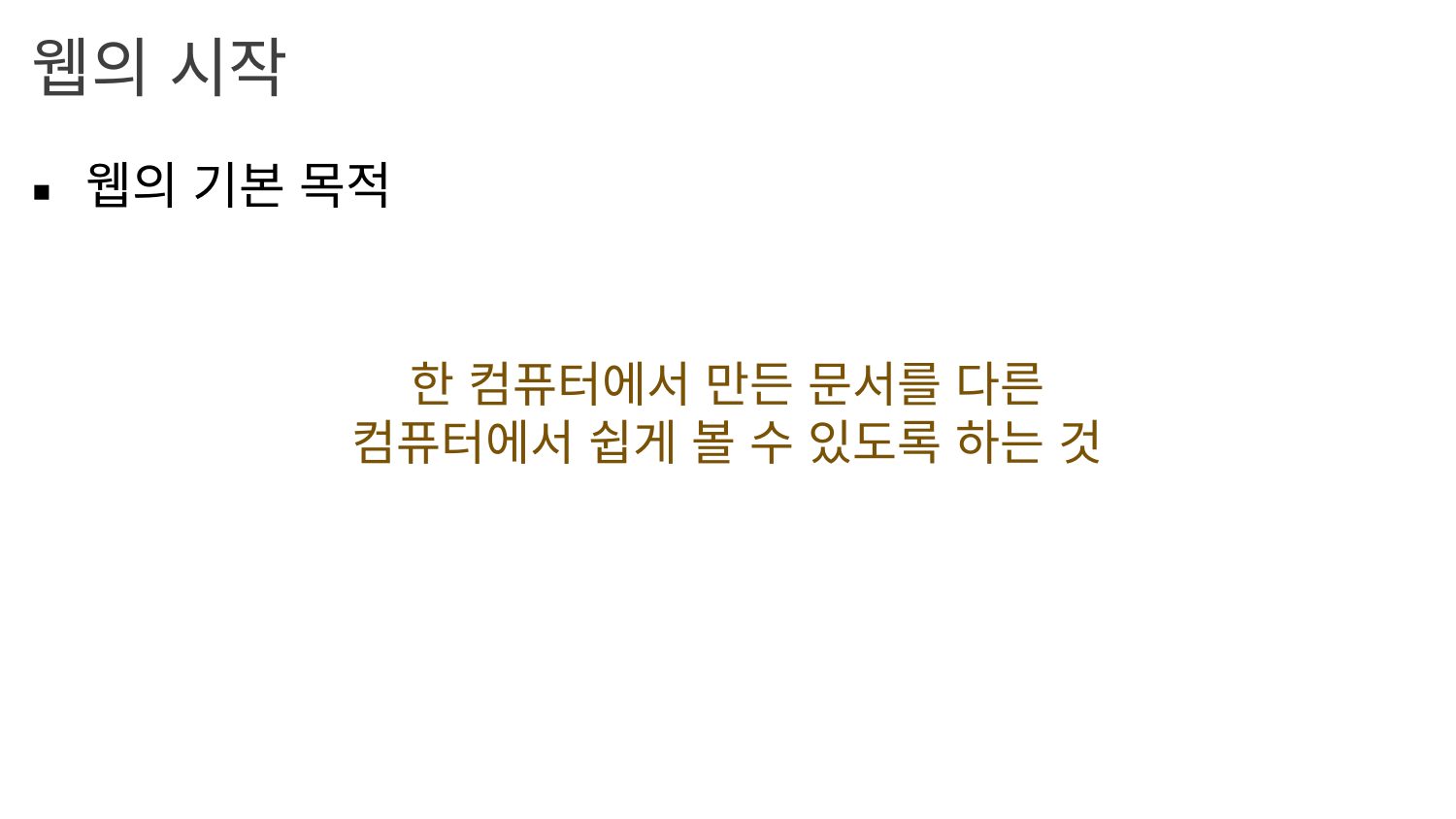

웹의 시작
웹의 기본 목적
한 컴퓨터에서 만든 문서를 다른 컴퓨터에서 쉽게 볼 수 있도록 하는 것